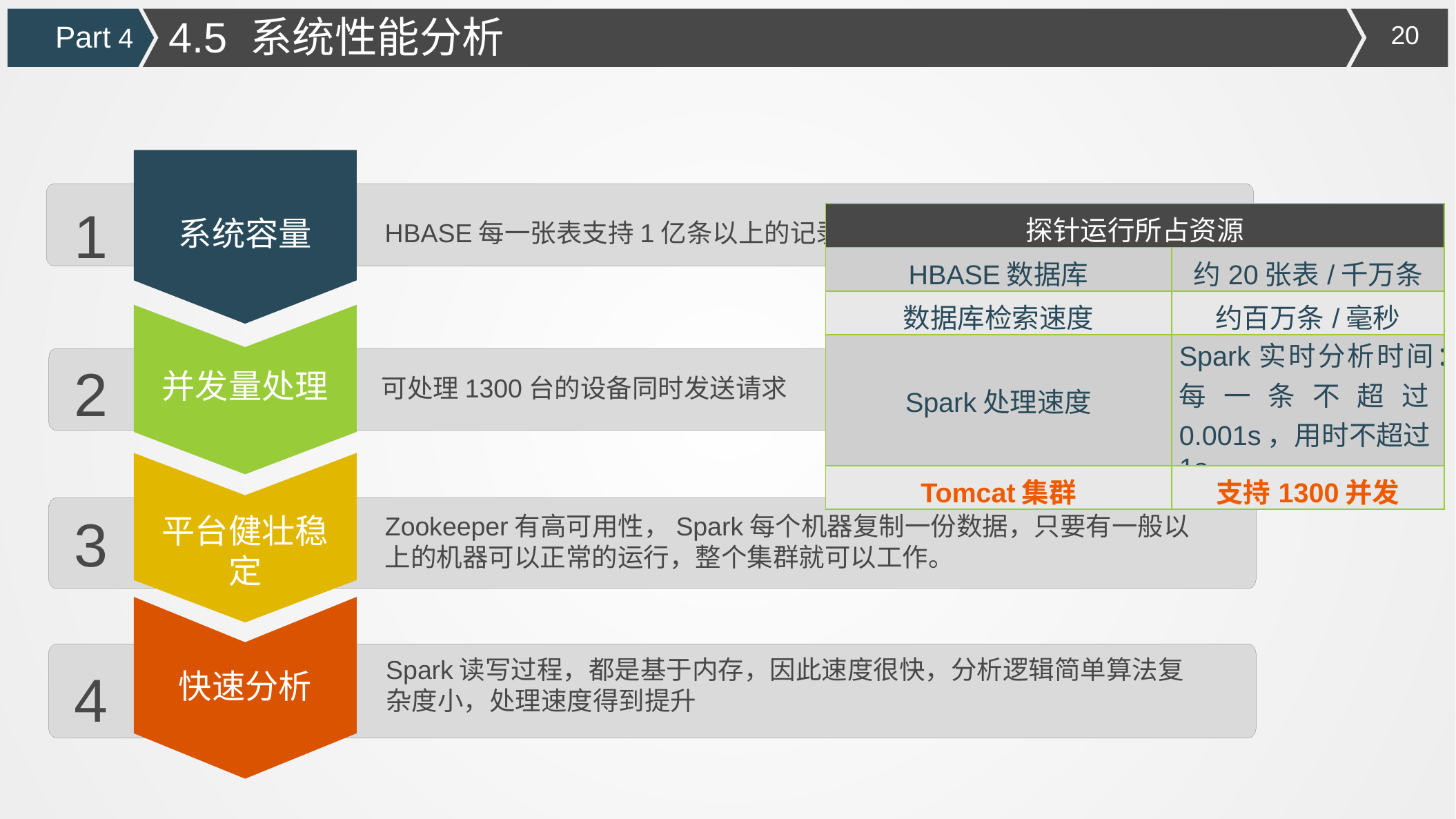

4.5 系统性能分析
Part 4

1
| 探针运行所占资源 |  |
| --- | --- |
| HBASE数据库 | 约20张表/千万条 |
| 数据库检索速度 | 约百万条/毫秒 |
| Spark处理速度 | Spark实时分析时间：每一条不超过0.001s，用时不超过1s |
| Tomcat集群 | 支持1300并发 |
系统容量
HBASE每一张表支持1亿条以上的记录

2
并发量处理
可处理1300台的设备同时发送请求

3
平台健壮稳定
Zookeeper有高可用性，Spark每个机器复制一份数据，只要有一般以上的机器可以正常的运行，整个集群就可以工作。

Spark读写过程，都是基于内存，因此速度很快，分析逻辑简单算法复杂度小，处理速度得到提升

4
快速分析